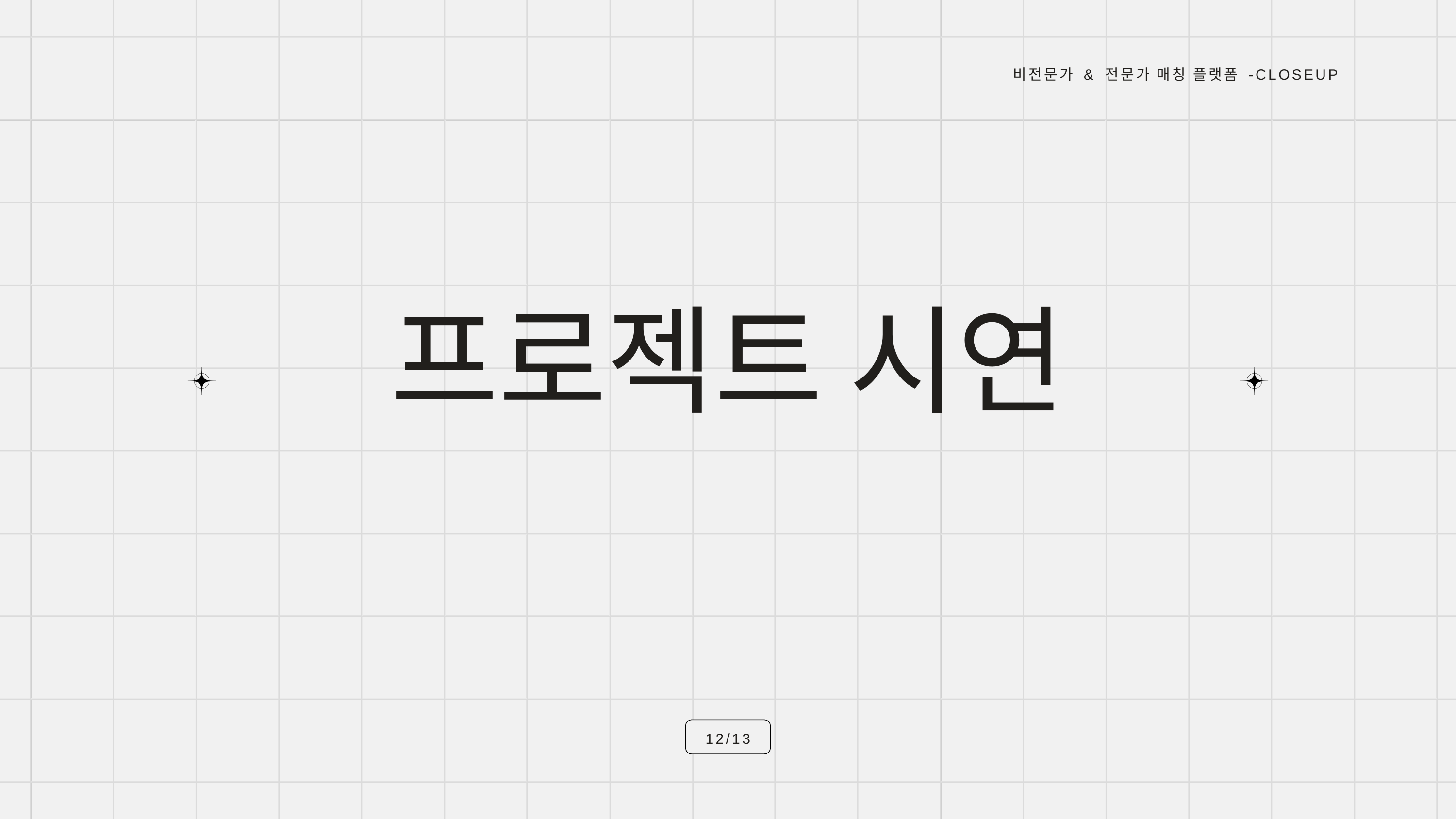

비전문가 & 전문가 매칭 플랫폼 -CLOSEUP
프로젝트 시연

12/13